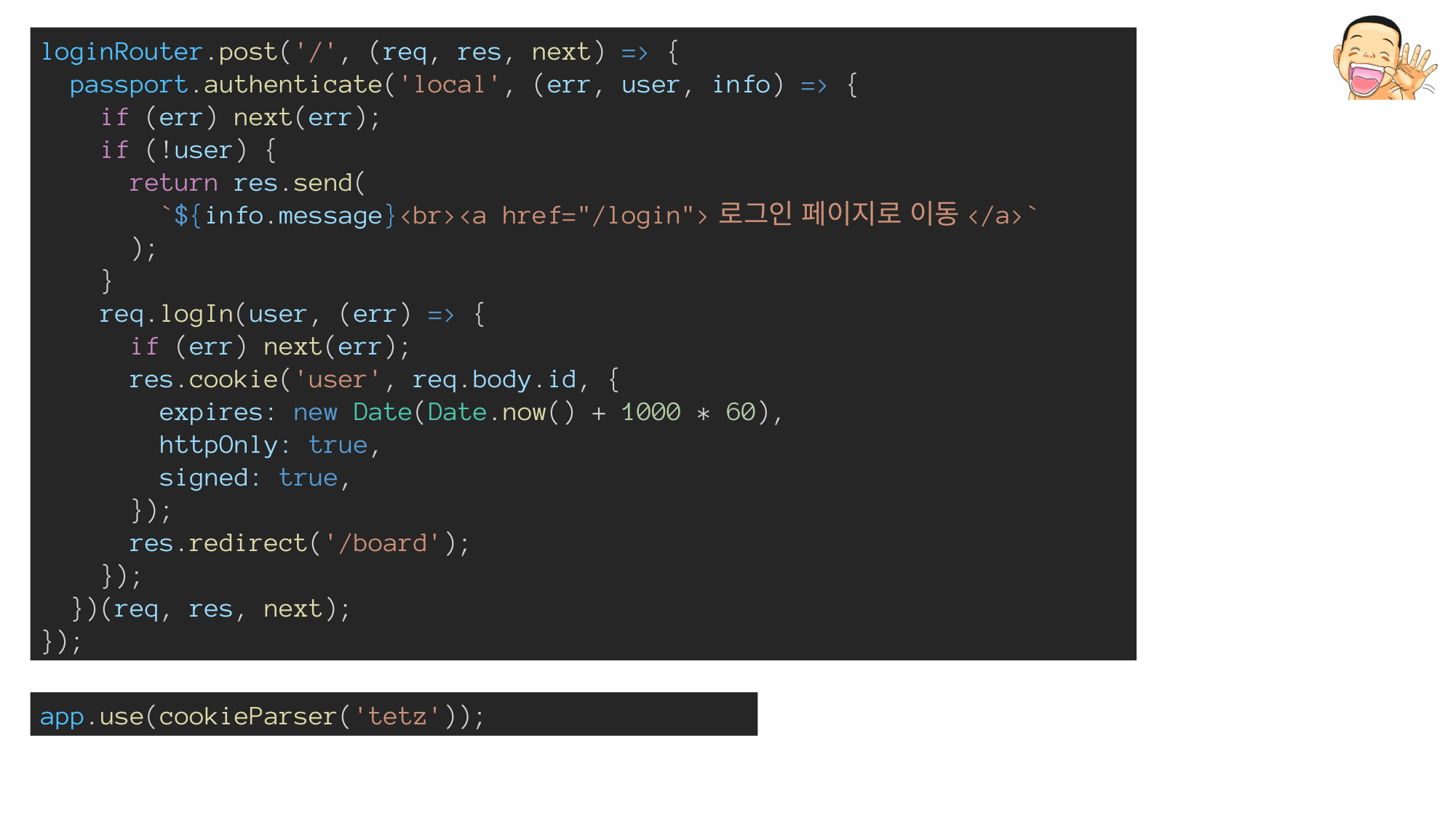

loginRouter.post('/', (req, res, next) => {
  passport.authenticate('local', (err, user, info) => {
    if (err) next(err);
    if (!user) {
      return res.send(
        `${info.message}<br><a href="/login">로그인 페이지로 이동</a>`
      );
    }
    req.logIn(user, (err) => {
      if (err) next(err);
      res.cookie('user', req.body.id, {
        expires: new Date(Date.now() + 1000 * 60),
        httpOnly: true,
        signed: true,
      });
      res.redirect('/board');
    });
  })(req, res, next);
});
app.use(cookieParser('tetz'));